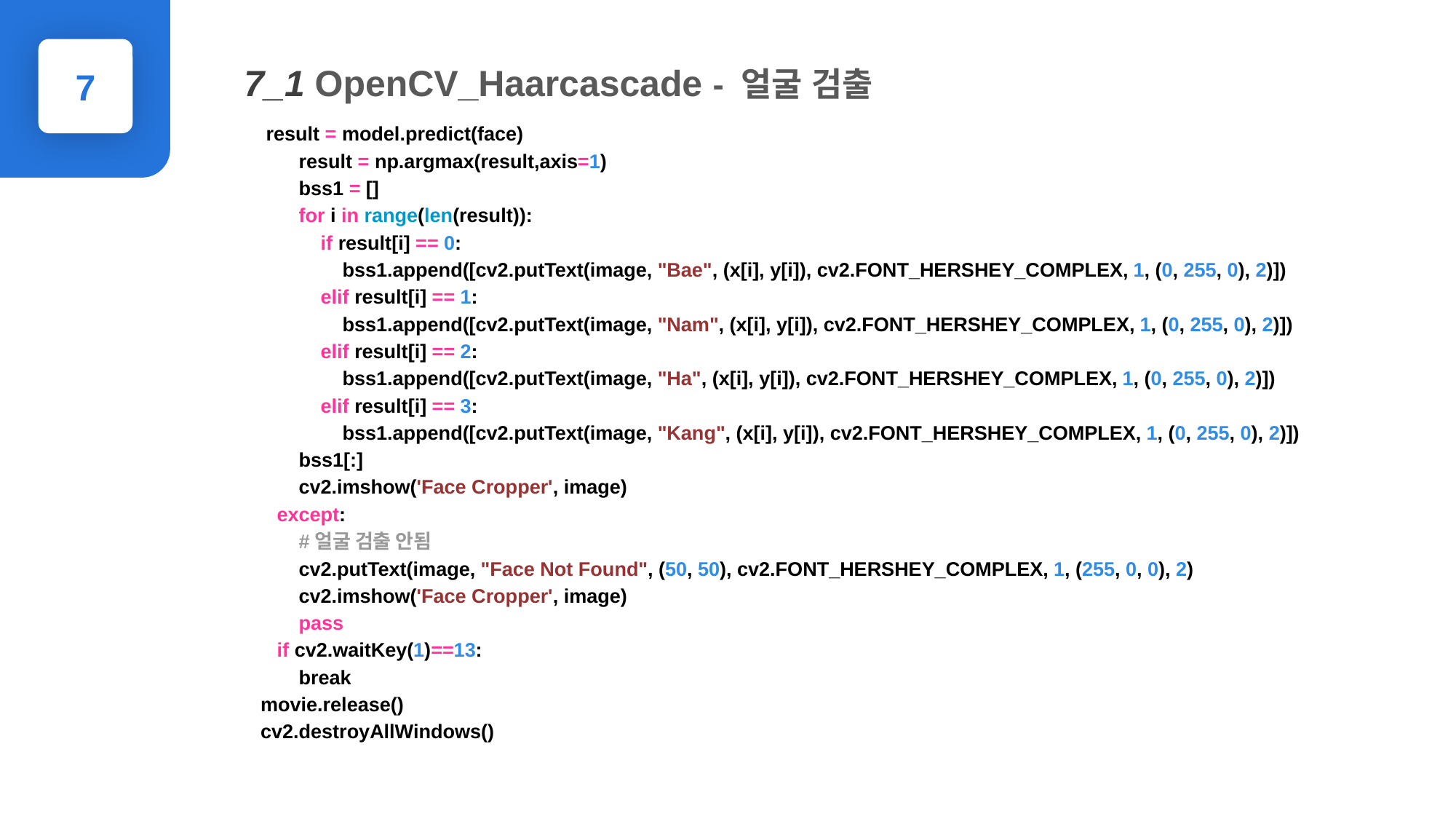

7_1 OpenCV_Haarcascade - 얼굴 검출

7
PPTBIZCAM
 result = model.predict(face)
       result = np.argmax(result,axis=1)
       bss1 = []
       for i in range(len(result)):
           if result[i] == 0:
               bss1.append([cv2.putText(image, "Bae", (x[i], y[i]), cv2.FONT_HERSHEY_COMPLEX, 1, (0, 255, 0), 2)])
           elif result[i] == 1:
               bss1.append([cv2.putText(image, "Nam", (x[i], y[i]), cv2.FONT_HERSHEY_COMPLEX, 1, (0, 255, 0), 2)])
           elif result[i] == 2:
               bss1.append([cv2.putText(image, "Ha", (x[i], y[i]), cv2.FONT_HERSHEY_COMPLEX, 1, (0, 255, 0), 2)])
           elif result[i] == 3:
               bss1.append([cv2.putText(image, "Kang", (x[i], y[i]), cv2.FONT_HERSHEY_COMPLEX, 1, (0, 255, 0), 2)])
       bss1[:]
       cv2.imshow('Face Cropper', image)
   except:
       #얼굴 검출 안됨
       cv2.putText(image, "Face Not Found", (50, 50), cv2.FONT_HERSHEY_COMPLEX, 1, (255, 0, 0), 2)
       cv2.imshow('Face Cropper', image)
       pass
   if cv2.waitKey(1)==13:
       break
movie.release()
cv2.destroyAllWindows()